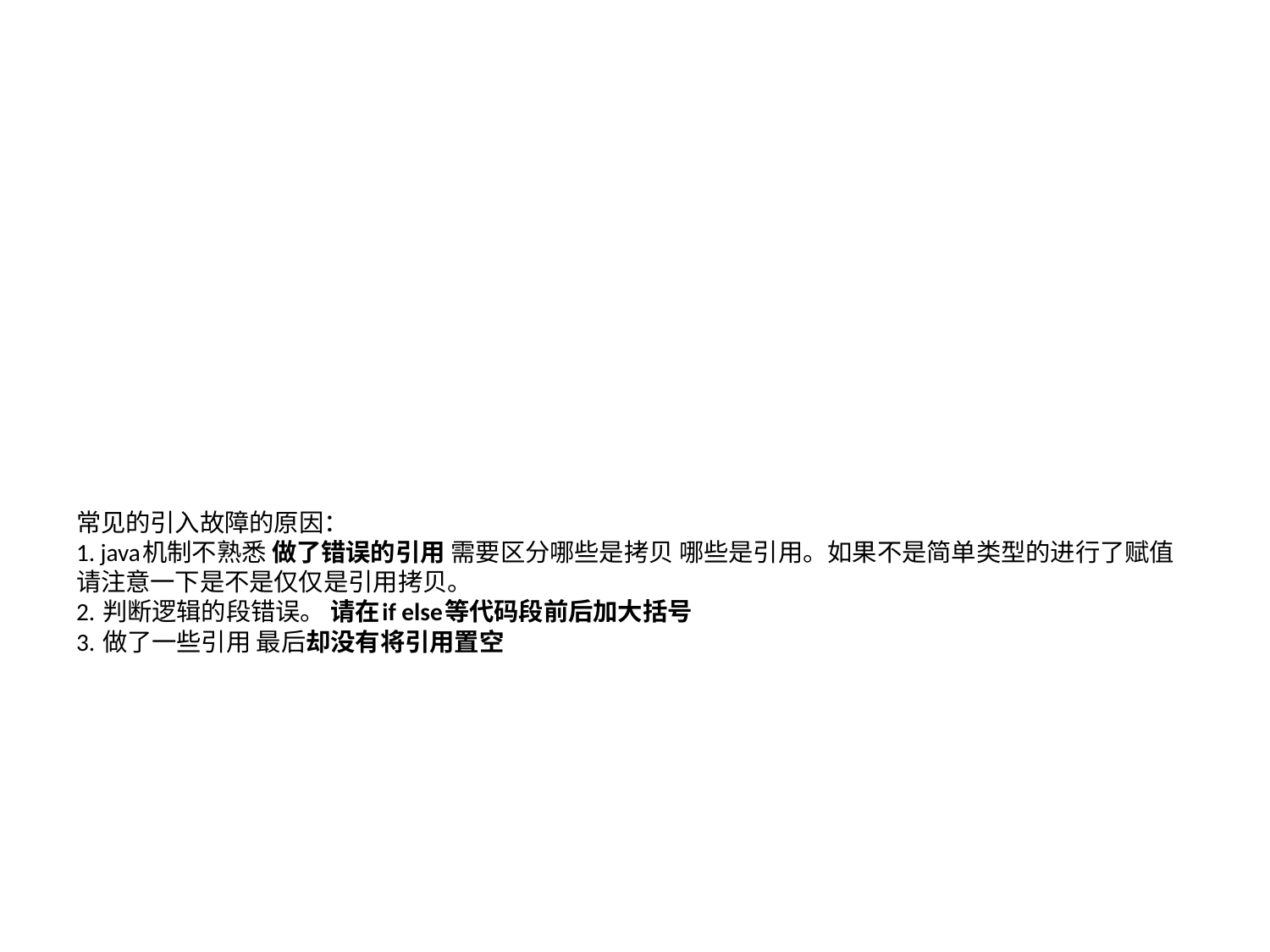

# 常见的引入故障的原因： 1. java机制不熟悉 做了错误的引用 需要区分哪些是拷贝 哪些是引用。如果不是简单类型的进行了赋值 请注意一下是不是仅仅是引用拷贝。 2. 判断逻辑的段错误。 请在if else等代码段前后加大括号 3. 做了一些引用 最后却没有将引用置空